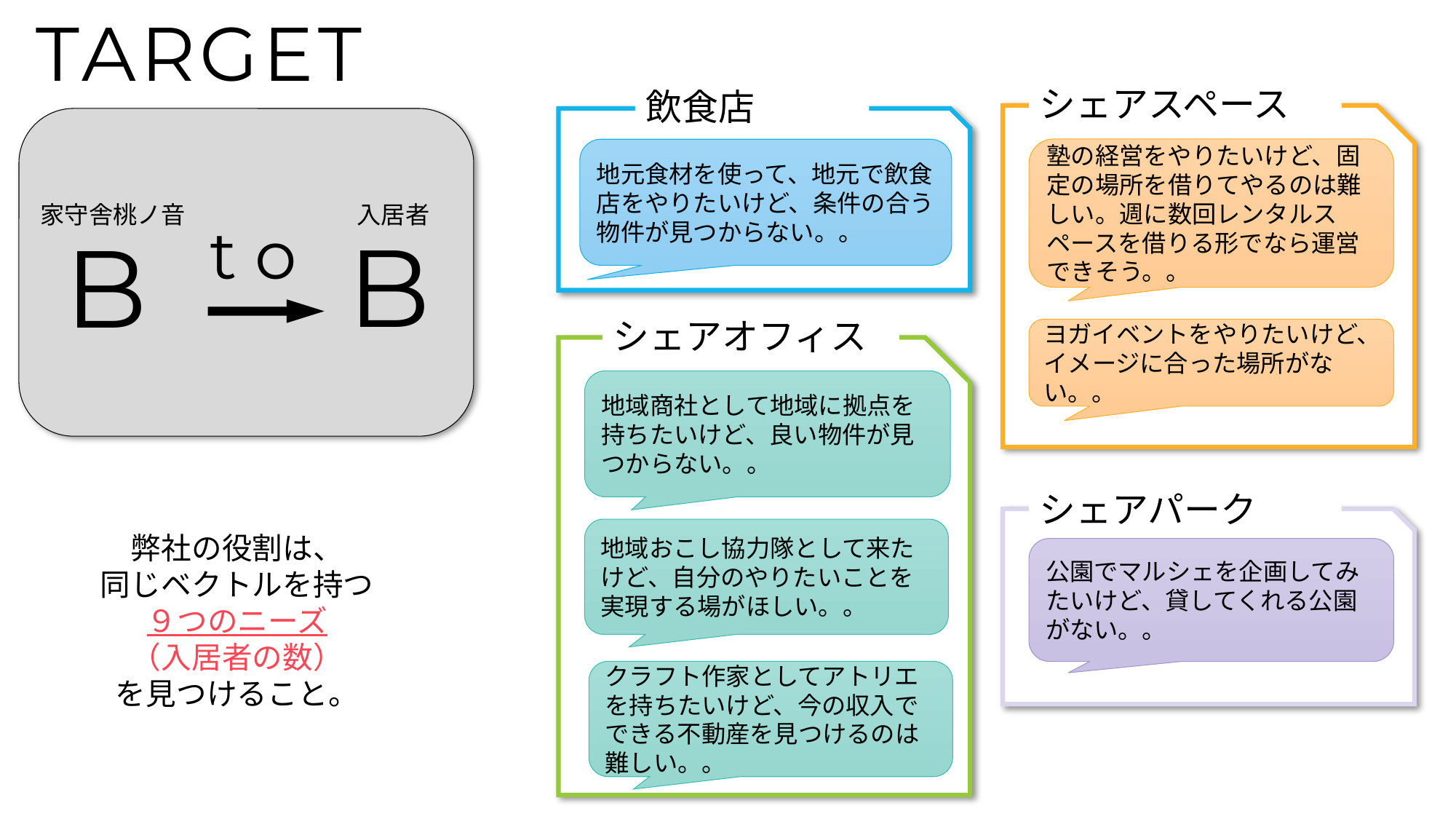

TARGET
シェアスペース

塾の経営をやりたいけど、固定の場所を借りてやるのは難しい。週に数回レンタルスペースを借りる形でなら運営できそう。。
ヨガイベントをやりたいけど、イメージに合った場所がない。。
飲食店

地元食材を使って、地元で飲食店をやりたいけど、条件の合う物件が見つからない。。

家守舎桃ノ音
入居者
t o
B
B

シェアオフィス

地域商社として地域に拠点を持ちたいけど、良い物件が見つからない。。
地域おこし協力隊として来たけど、自分のやりたいことを実現する場がほしい。。
クラフト作家としてアトリエを持ちたいけど、今の収入でできる不動産を見つけるのは難しい。。
シェアパーク

公園でマルシェを企画してみたいけど、貸してくれる公園がない。。
弊社の役割は、
同じベクトルを持つ
９つのニーズ
（入居者の数）
を見つけること。